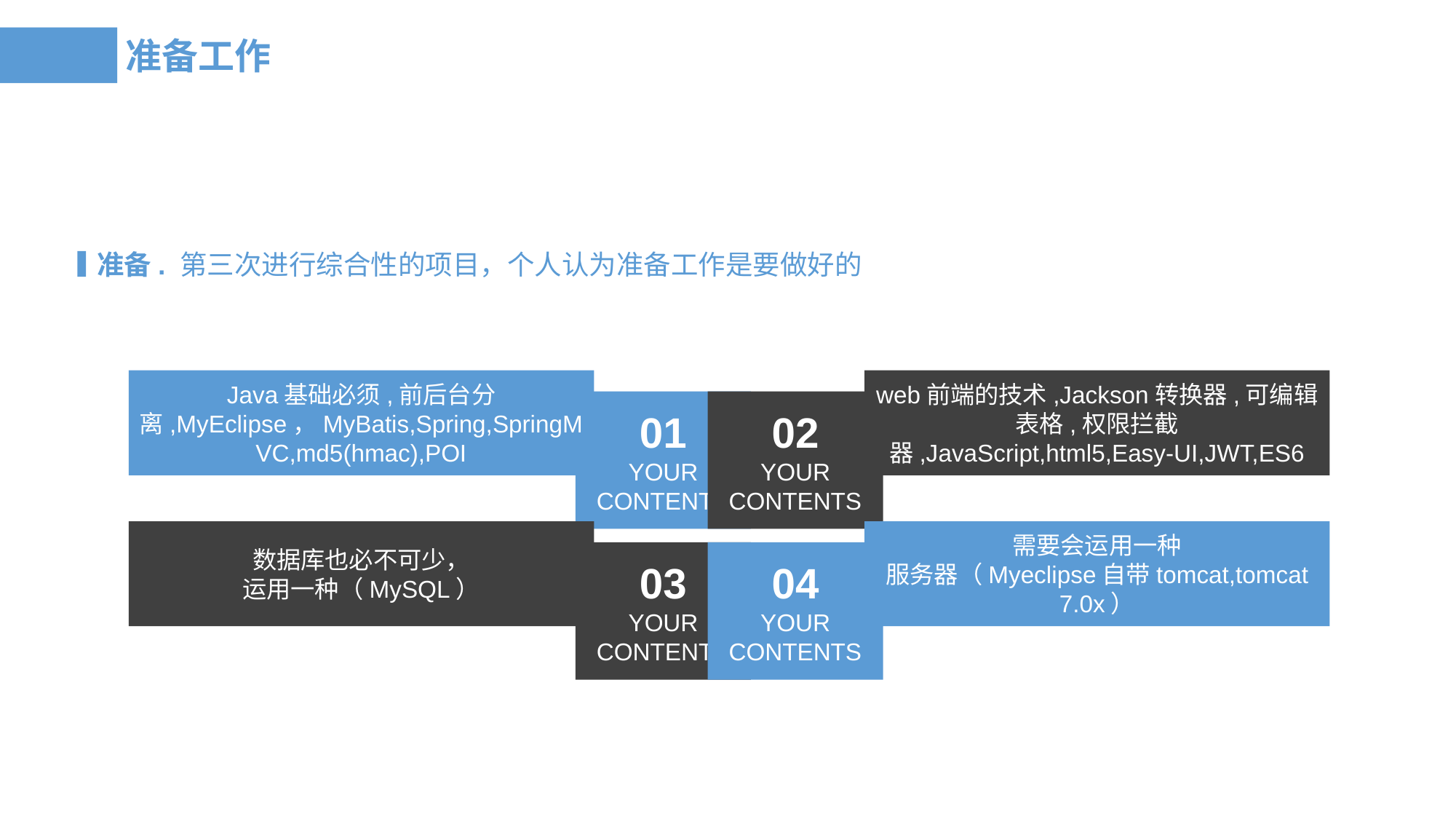

准备工作
准备. 第三次进行综合性的项目，个人认为准备工作是要做好的

Java基础必须,前后台分离,MyEclipse，MyBatis,Spring,SpringMVC,md5(hmac),POI
web前端的技术,Jackson转换器,可编辑表格,权限拦截器,JavaScript,html5,Easy-UI,JWT,ES6
01
YOUR
CONTENTS
02
YOUR
CONTENTS
数据库也必不可少，
运用一种（MySQL）
需要会运用一种
服务器（Myeclipse自带tomcat,tomcat 7.0x）
03
YOUR
CONTENTS
04
YOUR
CONTENTS